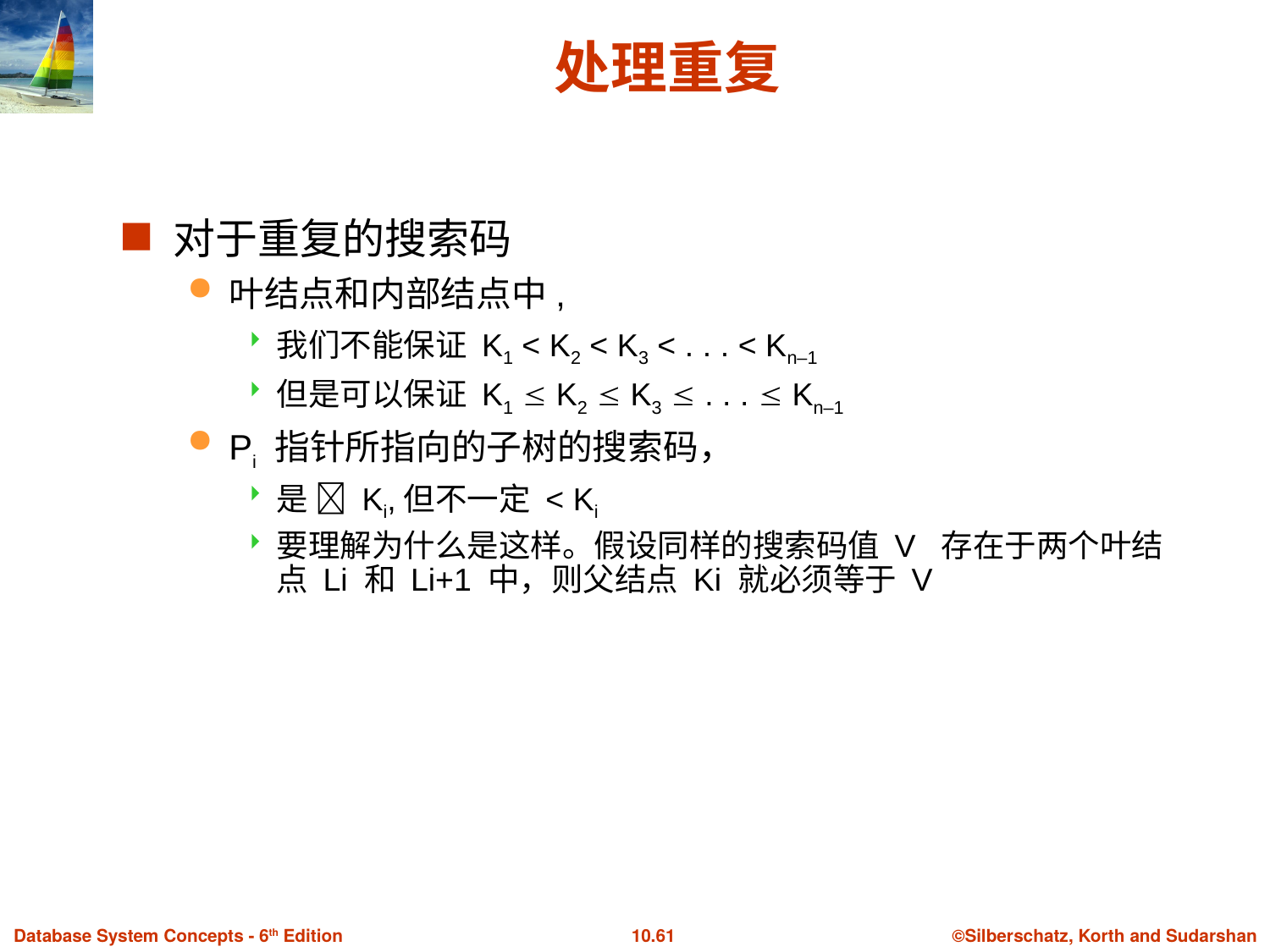

# 处理重复
对于重复的搜索码
叶结点和内部结点中,
我们不能保证 K1 < K2 < K3 < . . . < Kn–1
但是可以保证 K1 ≤ K2 ≤ K3 ≤ . . . ≤ Kn–1
Pi 指针所指向的子树的搜索码，
是 ≤ Ki,但不一定 < Ki
要理解为什么是这样。假设同样的搜索码值 V  存在于两个叶结点 Li 和 Li+1 中，则父结点 Ki 就必须等于 V